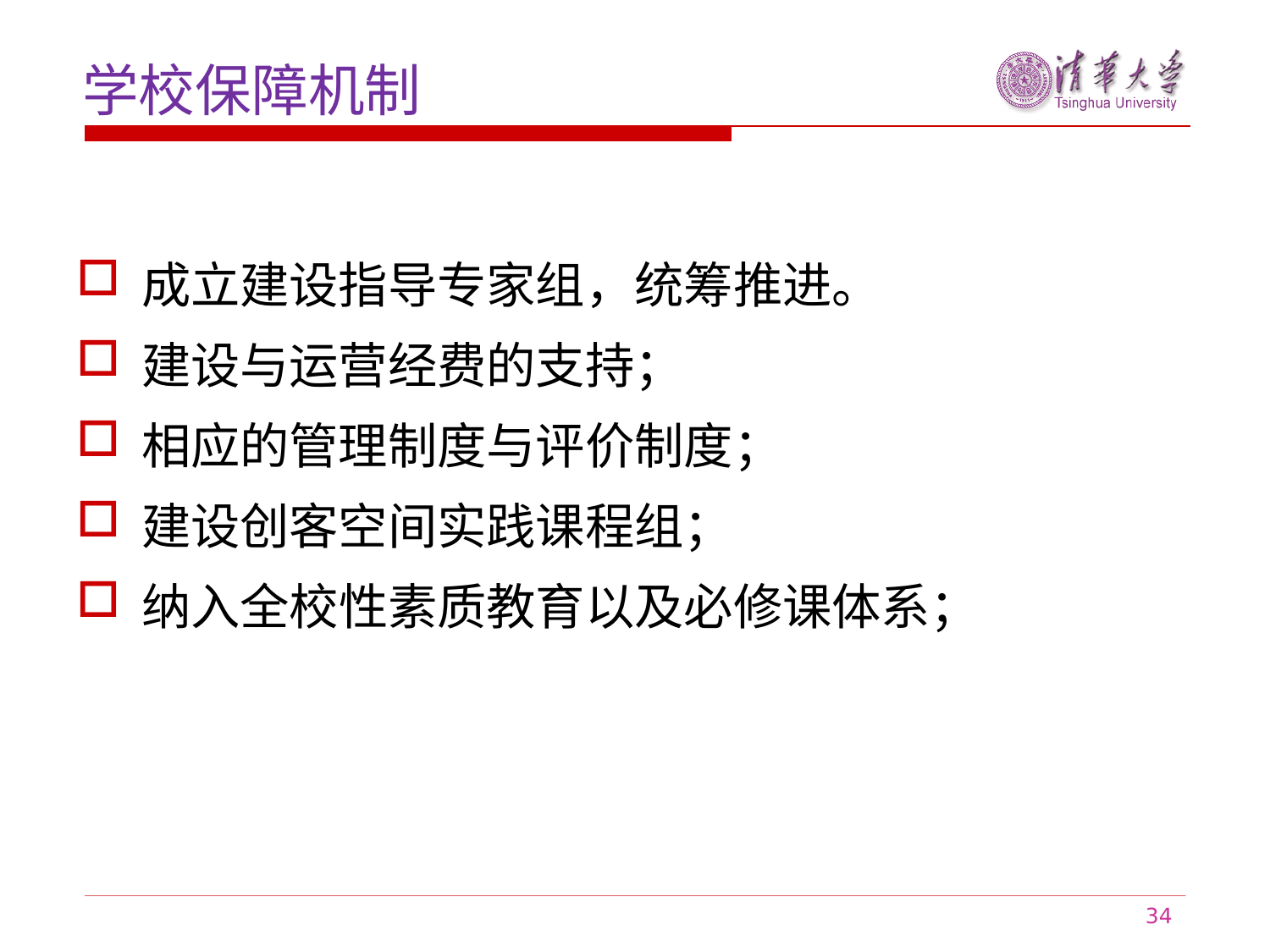

学校保障机制
成立建设指导专家组，统筹推进。
建设与运营经费的支持；
相应的管理制度与评价制度；
建设创客空间实践课程组；
纳入全校性素质教育以及必修课体系；
34